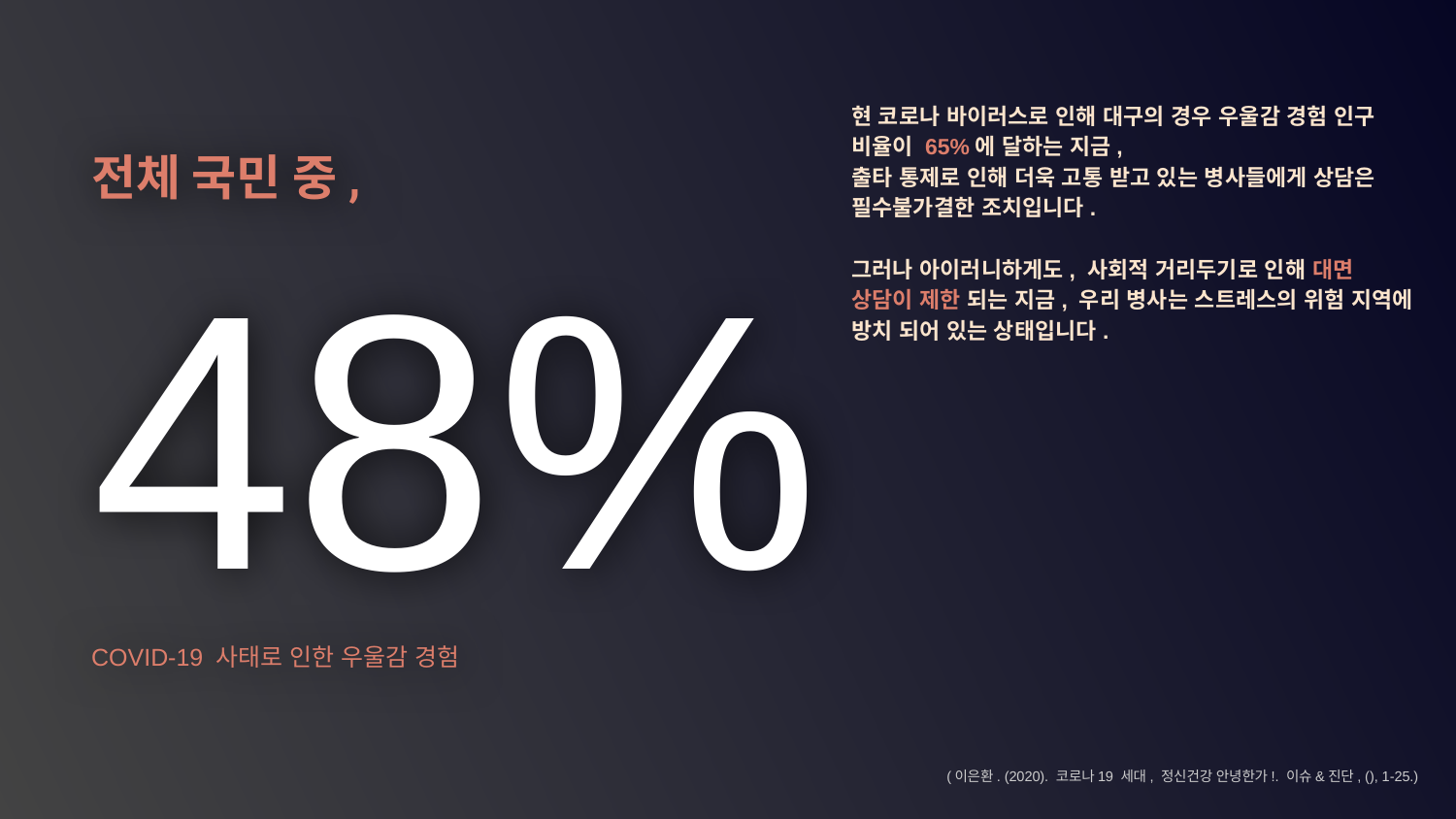

# 전체 국민 중,
48%
COVID-19 사태로 인한 우울감 경험
현 코로나 바이러스로 인해 대구의 경우 우울감 경험 인구 비율이 65%에 달하는 지금,
출타 통제로 인해 더욱 고통 받고 있는 병사들에게 상담은 필수불가결한 조치입니다.

그러나 아이러니하게도, 사회적 거리두기로 인해 대면 상담이 제한 되는 지금, 우리 병사는 스트레스의 위험 지역에 방치 되어 있는 상태입니다.

(이은환. (2020). 코로나19 세대, 정신건강 안녕한가!. 이슈&진단, (), 1-25.)